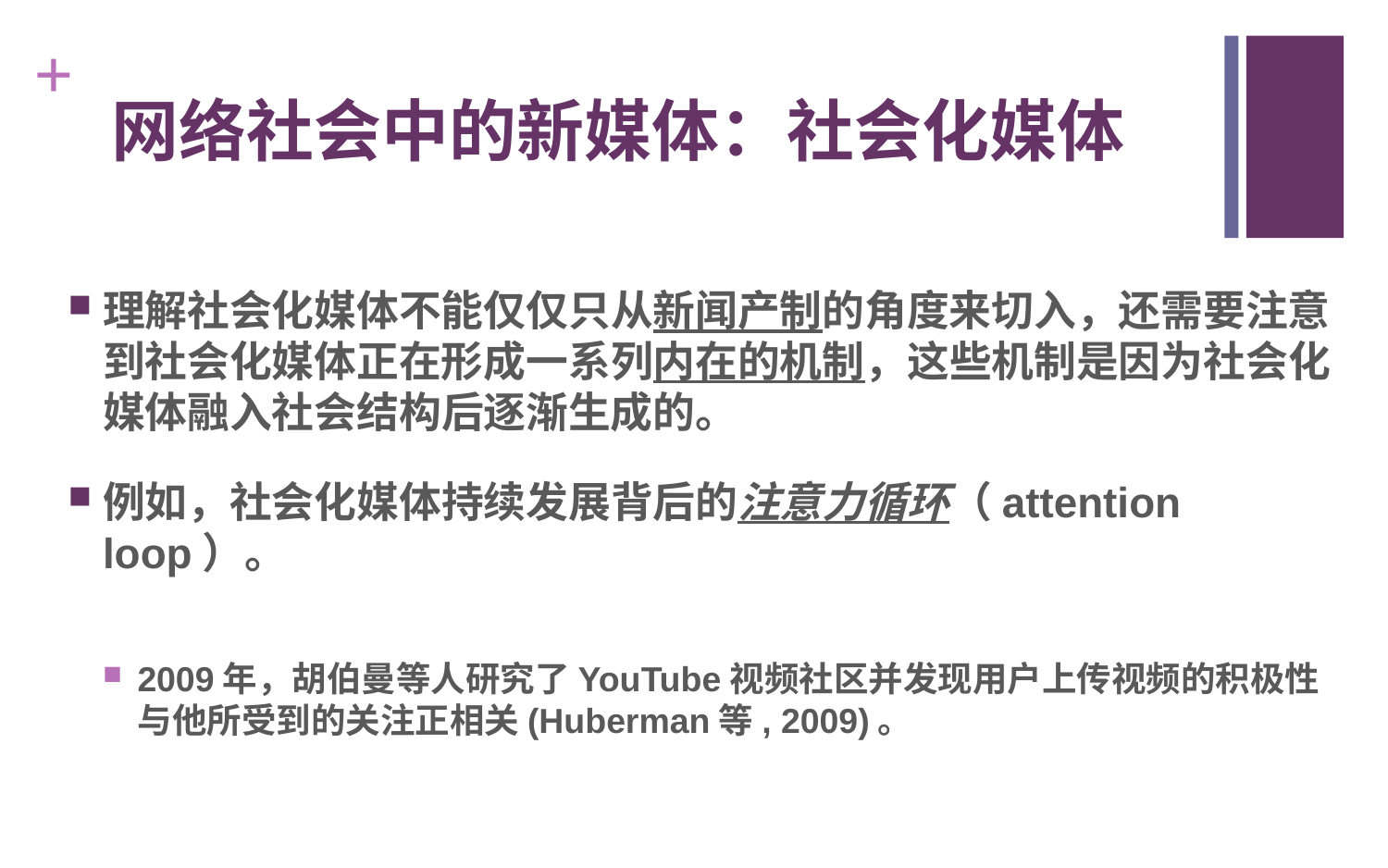

# 网络社会中的新媒体：社会化媒体

理解社会化媒体不能仅仅只从新闻产制的角度来切入，还需要注意到社会化媒体正在形成一系列内在的机制，这些机制是因为社会化媒体融入社会结构后逐渐生成的。
例如，社会化媒体持续发展背后的注意力循环（attention loop）。

2009年，胡伯曼等人研究了YouTube视频社区并发现用户上传视频的积极性与他所受到的关注正相关(Huberman等, 2009)。